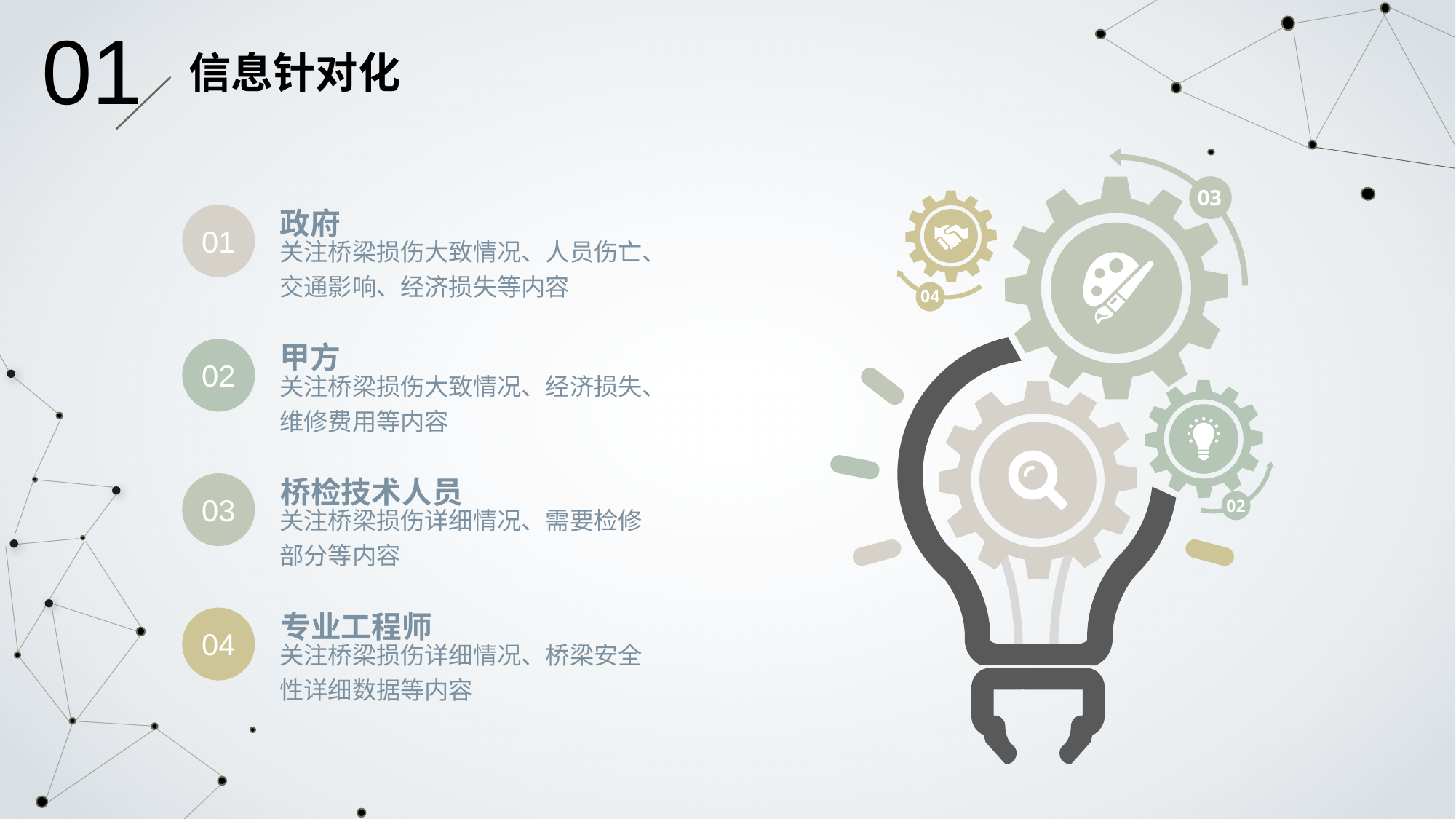

01

信息针对化

03

04

02

政府

01
关注桥梁损伤大致情况、人员伤亡、交通影响、经济损失等内容
甲方

02
关注桥梁损伤大致情况、经济损失、维修费用等内容

桥检技术人员

03

关注桥梁损伤详细情况、需要检修部分等内容

专业工程师

04

关注桥梁损伤详细情况、桥梁安全性详细数据等内容